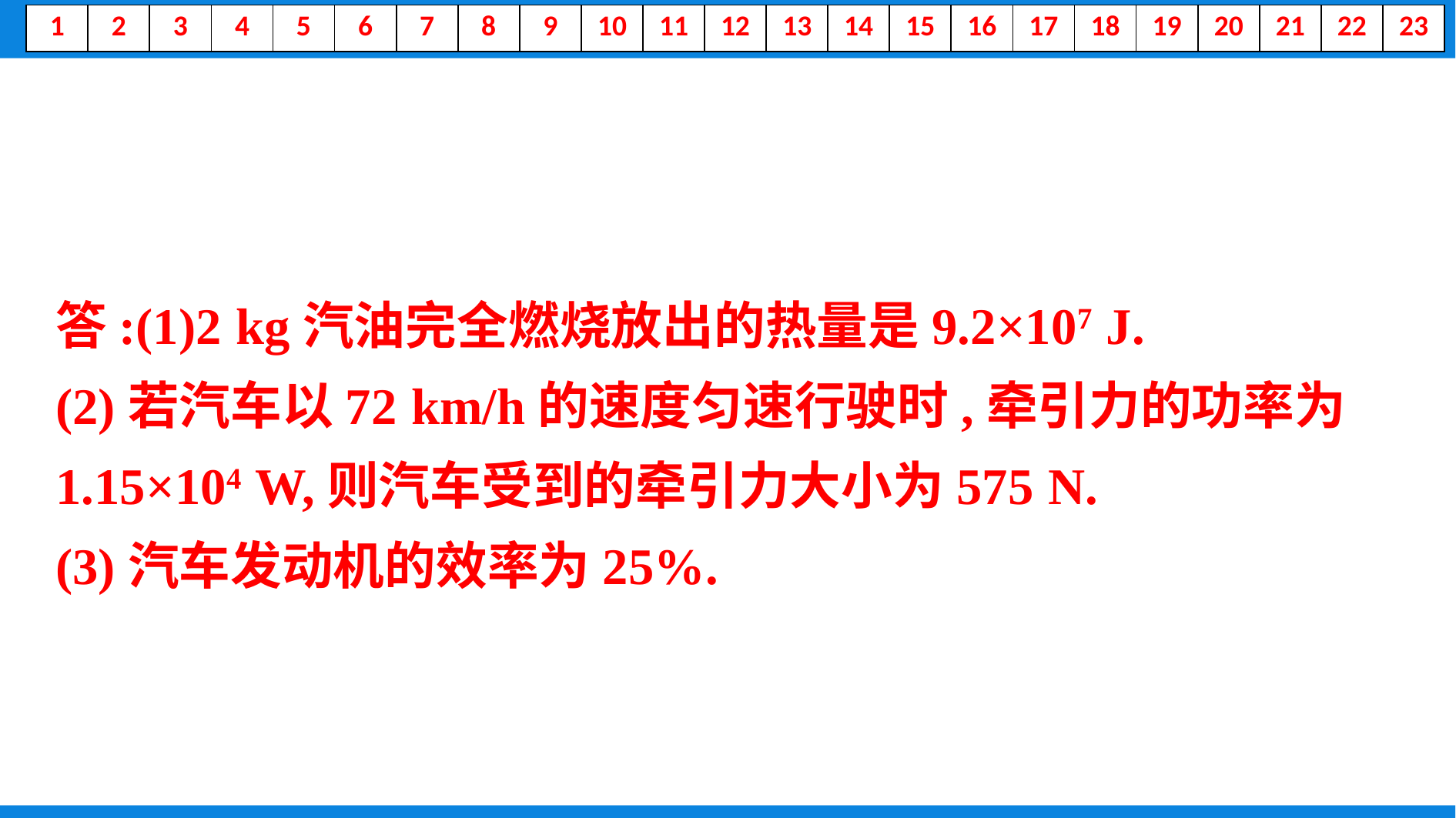

答:(1)2 kg汽油完全燃烧放出的热量是9.2×107 J.
(2)若汽车以72 km/h的速度匀速行驶时,牵引力的功率为1.15×104 W,则汽车受到的牵引力大小为575 N.
(3)汽车发动机的效率为25%.